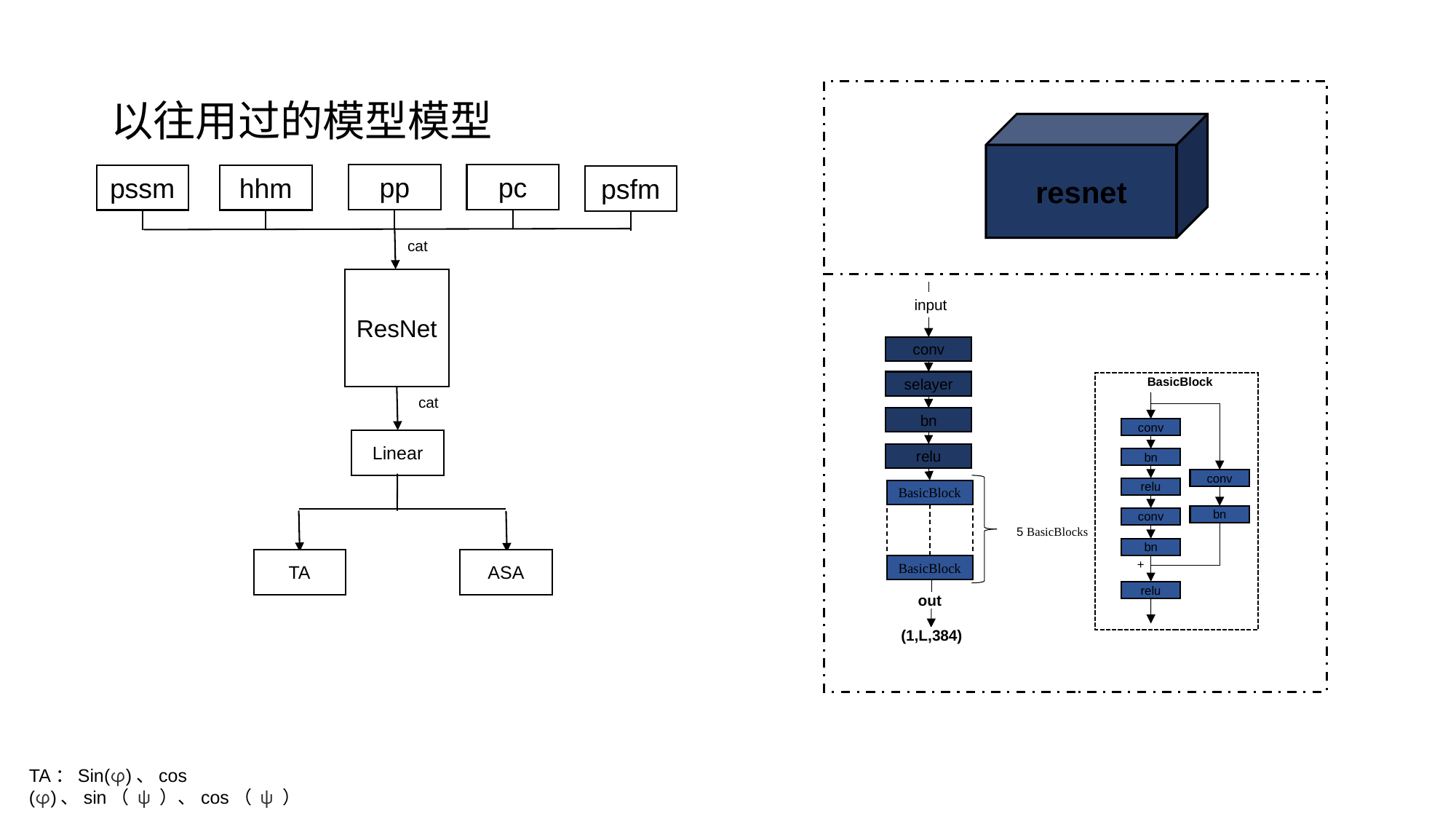

# 以往用过的模型模型

resnet
pp
pc
pssm
hhm
psfm
cat
ResNet
input
conv
BasicBlock

conv
bn
conv
relu
bn
conv
bn
+
relu
selayer
cat
bn
Linear
relu

BasicBlock
5 BasicBlocks

TA
ASA
BasicBlock
out
(1,L,384)
TA：Sin(φ)、cos (φ)、sin（ ψ ）、cos（ ψ ）